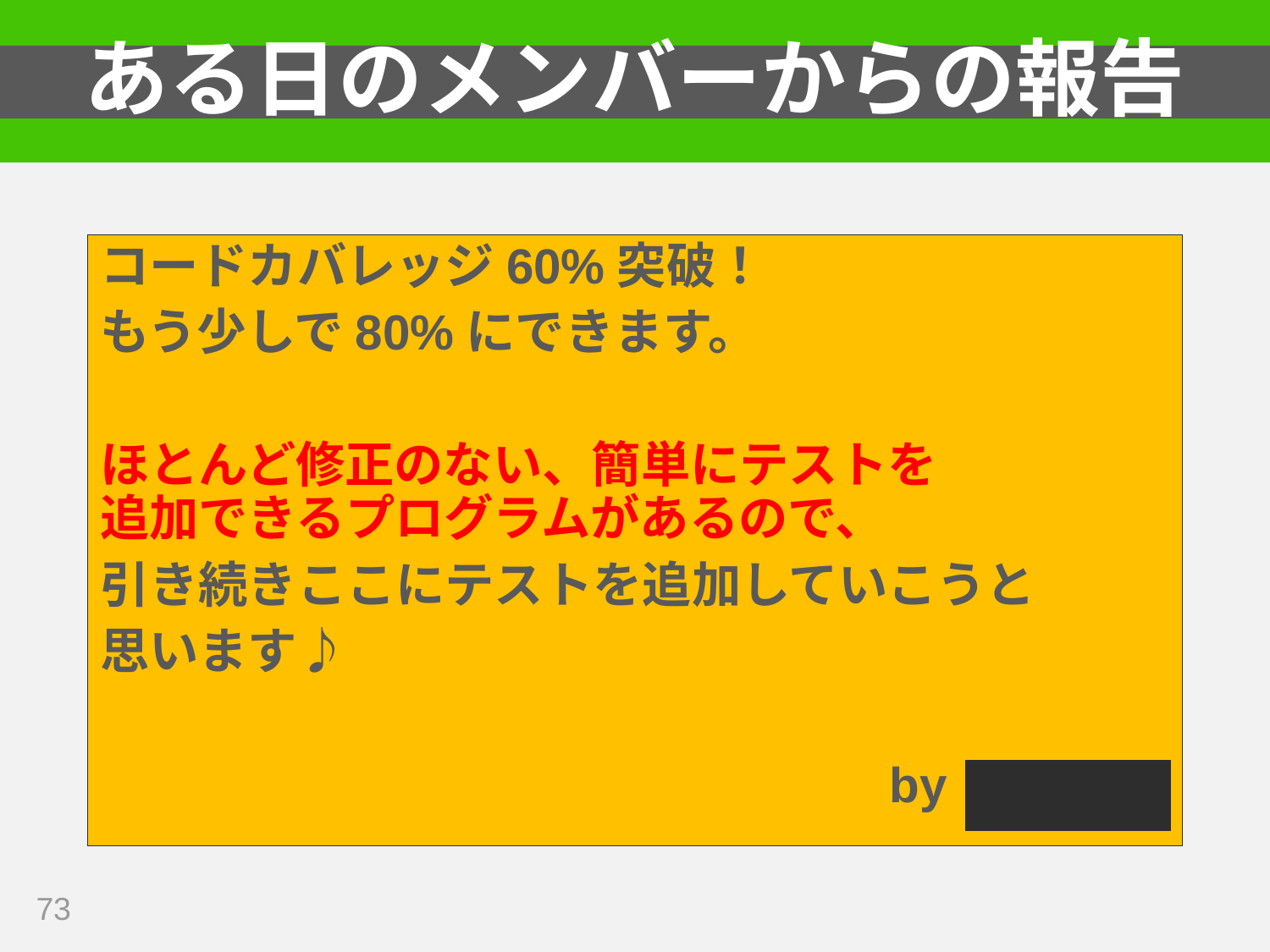

# ある日のメンバーからの報告
コードカバレッジ60%突破！
もう少しで80%にできます。

ほとんど修正のない、簡単にテストを
追加できるプログラムがあるので、
引き続きここにテストを追加していこうと
思います♪

by 大泉　洋

73